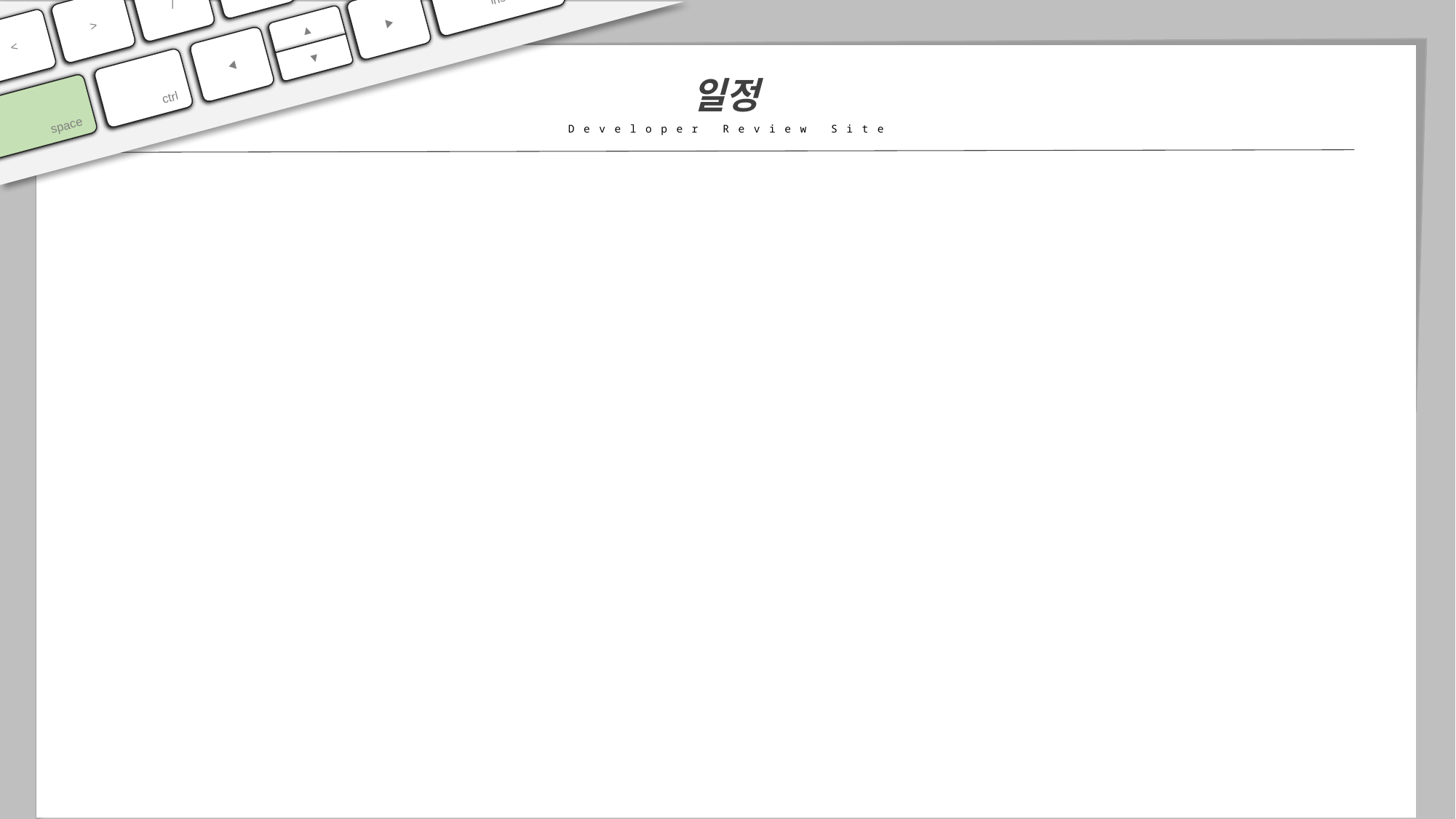

shift
0
ins
/
>

▲
<
◀
▼
ctrl
space
▶

일정
Developer Review Site